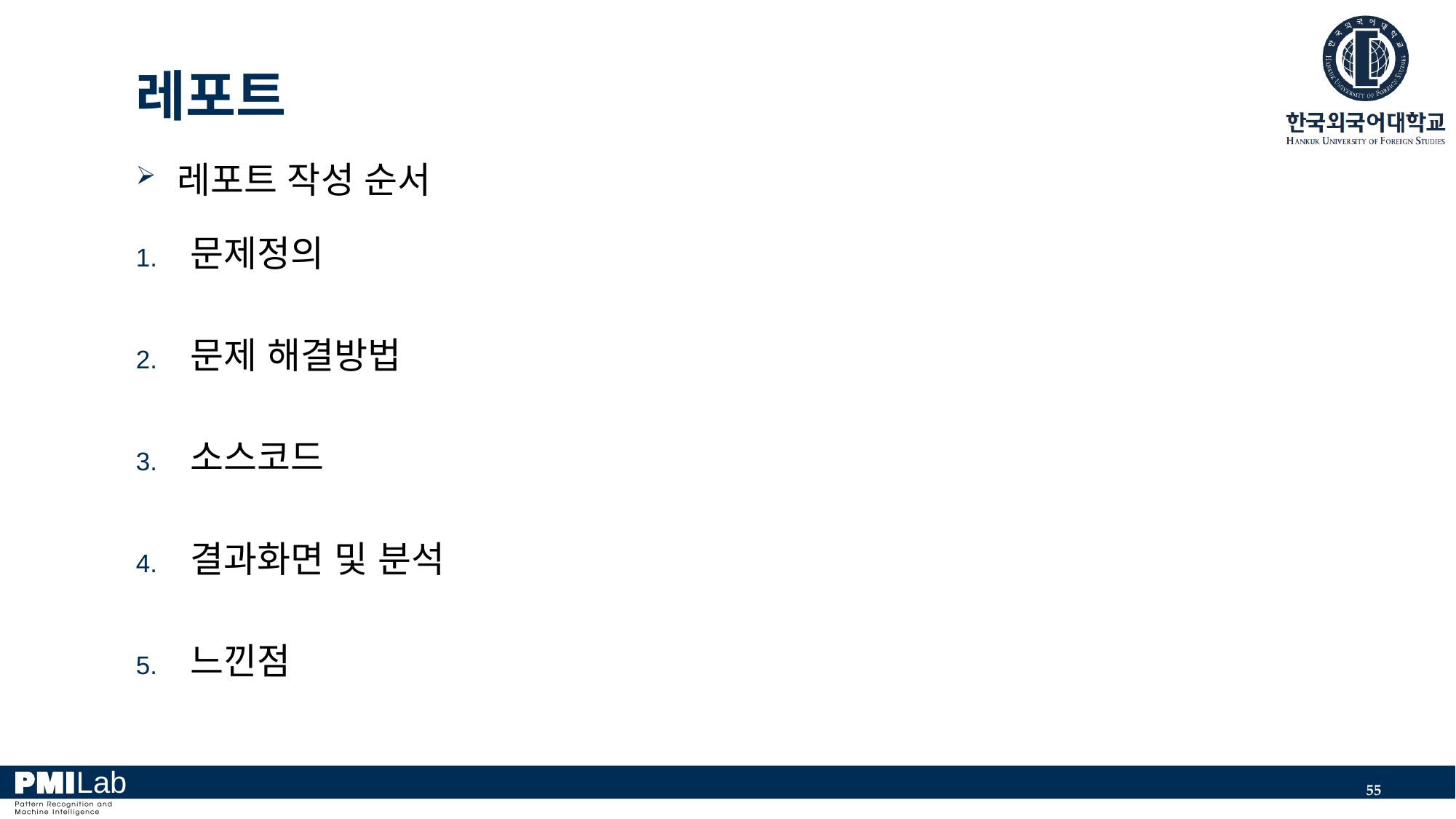

# 레포트
레포트 작성 순서

문제정의

문제 해결방법

소스코드

결과화면 및 분석

느낀점
55